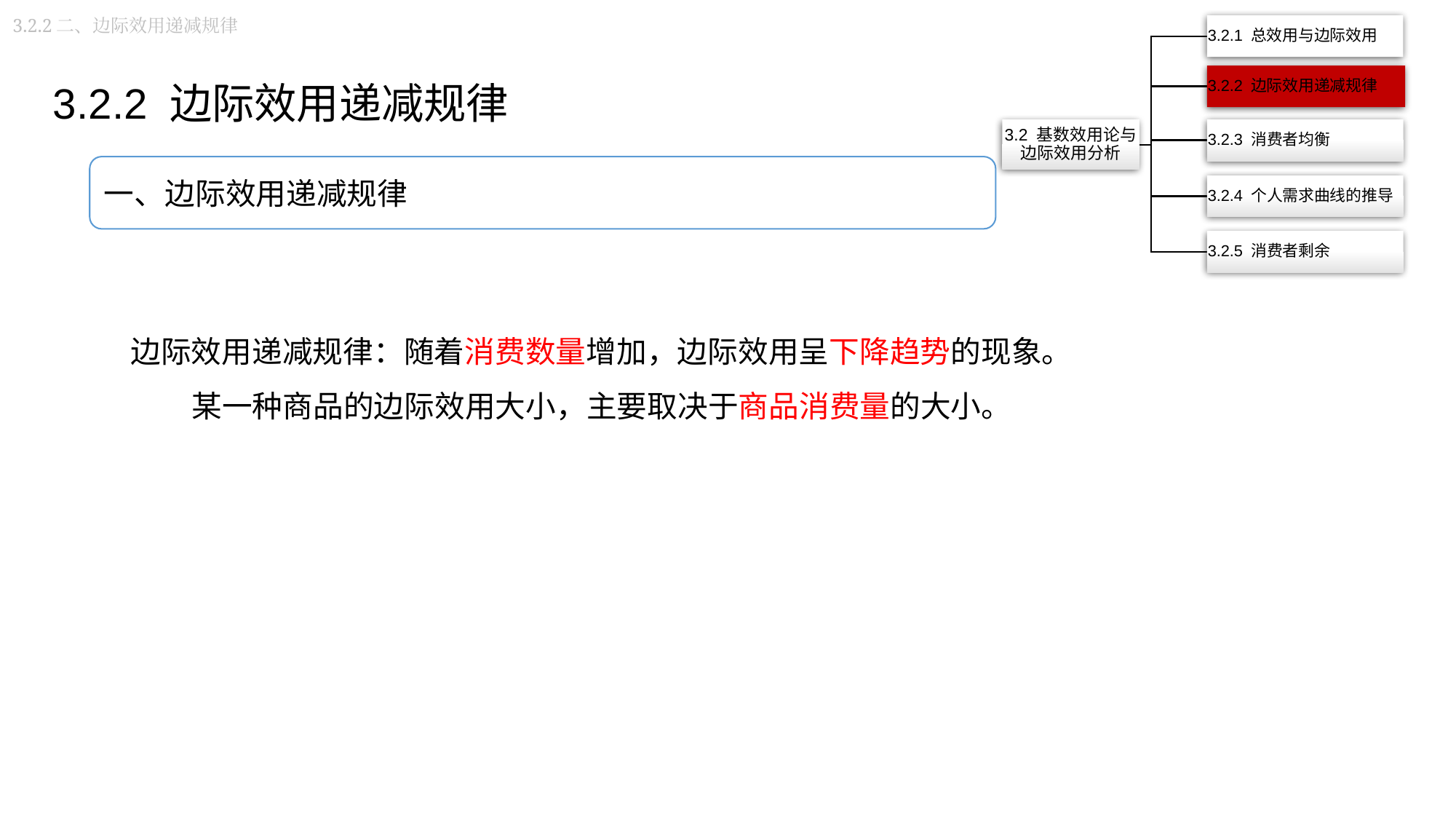

3.2.2二、边际效用递减规律

3.2 基数效用论与边际效用分析
3.2.1 总效用与边际效用
3.2.2 边际效用递减规律
3.2.3 消费者均衡
3.2.4 个人需求曲线的推导
3.2.5 消费者剩余
3.2.2 边际效用递减规律
一、边际效用递减规律
边际效用递减规律：随着消费数量增加，边际效用呈下降趋势的现象。
        某一种商品的边际效用大小，主要取决于商品消费量的大小。